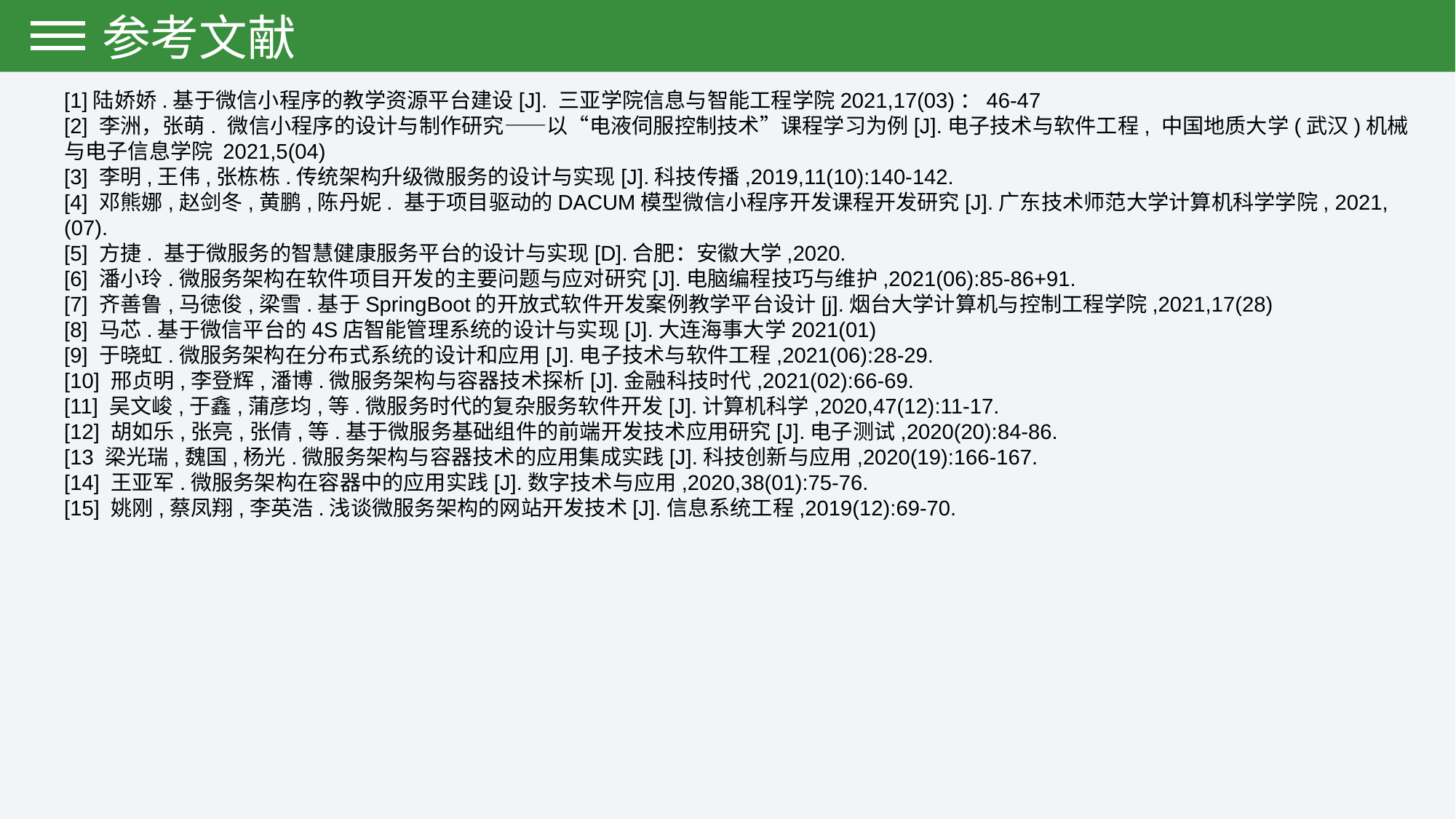

参考文献
[1]陆娇娇.基于微信小程序的教学资源平台建设[J]. 三亚学院信息与智能工程学院2021,17(03)：46-47
[2] 李洲，张萌. 微信小程序的设计与制作研究——以“电液伺服控制技术”课程学习为例[J].电子技术与软件工程, 中国地质大学(武汉)机械与电子信息学院 2021,5(04)
[3] 李明,王伟,张栋栋.传统架构升级微服务的设计与实现[J].科技传播,2019,11(10):140-142.
[4] 邓熊娜,赵剑冬,黄鹏,陈丹妮. 基于项目驱动的DACUM模型微信小程序开发课程开发研究[J].广东技术师范大学计算机科学学院, 2021,(07).
[5] 方捷. 基于微服务的智慧健康服务平台的设计与实现[D].合肥：安徽大学,2020.
[6] 潘小玲.微服务架构在软件项目开发的主要问题与应对研究[J].电脑编程技巧与维护,2021(06):85-86+91.
[7] 齐善鲁,马徳俊,梁雪.基于SpringBoot的开放式软件开发案例教学平台设计[j].烟台大学计算机与控制工程学院,2021,17(28)
[8] 马芯.基于微信平台的4S店智能管理系统的设计与实现[J].大连海事大学2021(01)
[9] 于晓虹.微服务架构在分布式系统的设计和应用[J].电子技术与软件工程,2021(06):28-29.
[10] 邢贞明,李登辉,潘博.微服务架构与容器技术探析[J].金融科技时代,2021(02):66-69.
[11] 吴文峻,于鑫,蒲彦均,等.微服务时代的复杂服务软件开发[J].计算机科学,2020,47(12):11-17.
[12] 胡如乐,张亮,张倩,等.基于微服务基础组件的前端开发技术应用研究[J].电子测试,2020(20):84-86.
[13 梁光瑞,魏国,杨光.微服务架构与容器技术的应用集成实践[J].科技创新与应用,2020(19):166-167.
[14] 王亚军.微服务架构在容器中的应用实践[J].数字技术与应用,2020,38(01):75-76.
[15] 姚刚,蔡凤翔,李英浩.浅谈微服务架构的网站开发技术[J].信息系统工程,2019(12):69-70.